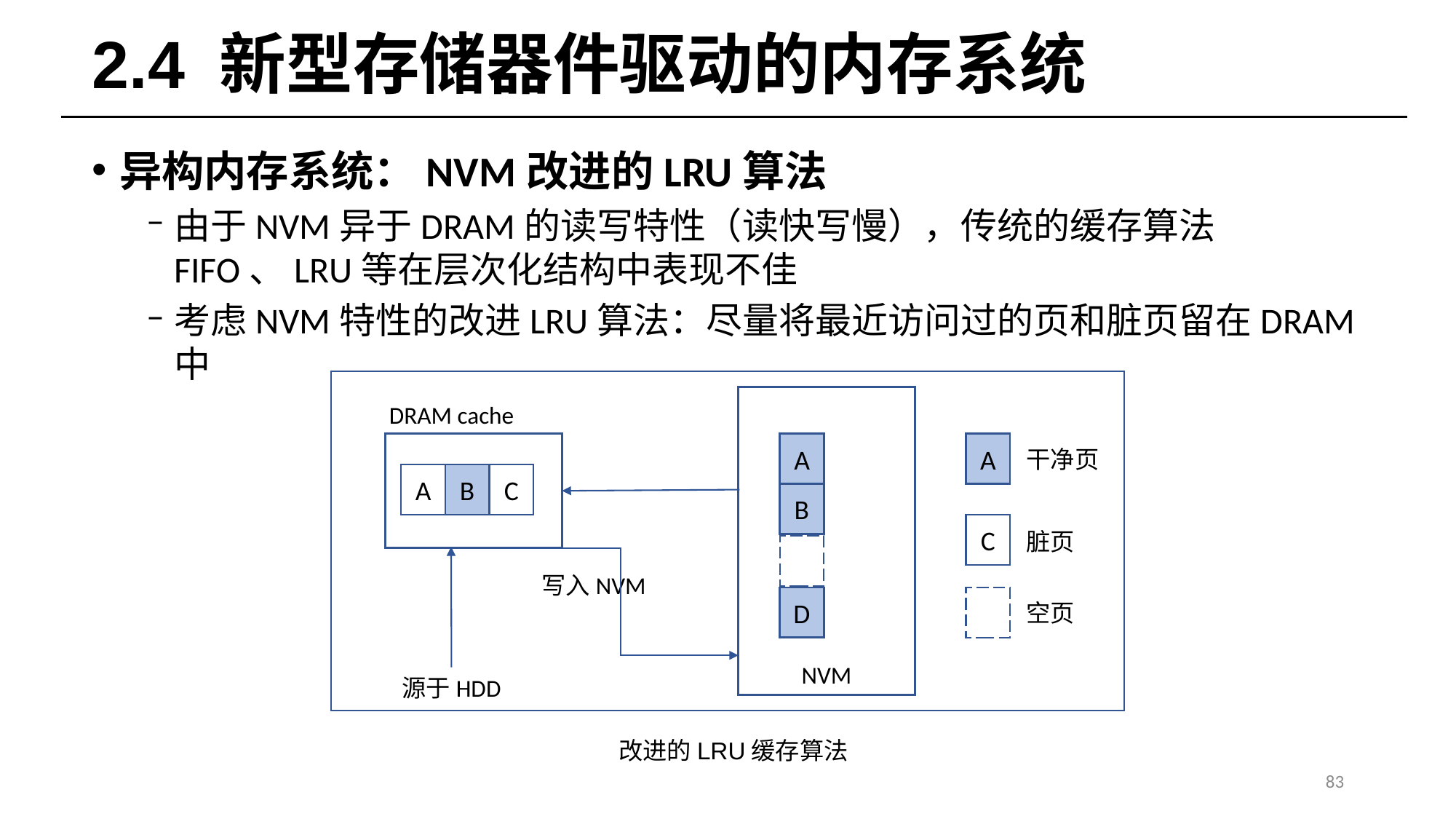

# 2.4 新型存储器件驱动的内存系统
异构内存系统：NVM改进的LRU算法
由于NVM异于DRAM的读写特性（读快写慢），传统的缓存算法FIFO、LRU等在层次化结构中表现不佳
考虑NVM特性的改进LRU算法：尽量将最近访问过的页和脏页留在DRAM中

DRAM cache

A
A
干净页
A
B
C
B
C
脏页

写入NVM
D

空页
NVM
源于HDD
改进的LRU缓存算法
83